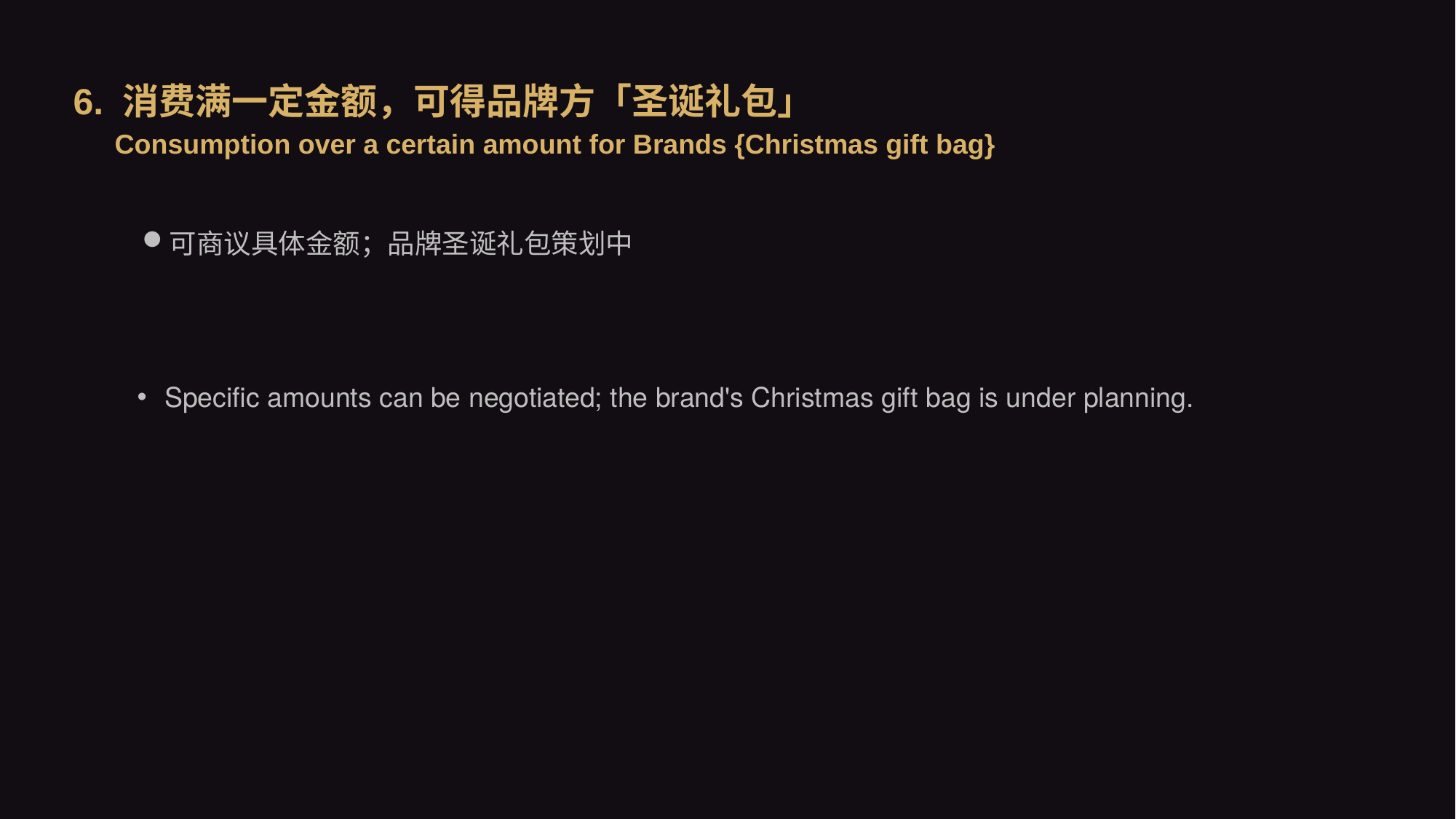

6. 消费满一定金额，可得品牌方「圣诞礼包」
    Consumption over a certain amount for Brands {Christmas gift bag}
可商议具体金额；品牌圣诞礼包策划中
Specific amounts can be negotiated; the brand's Christmas gift bag is under planning.